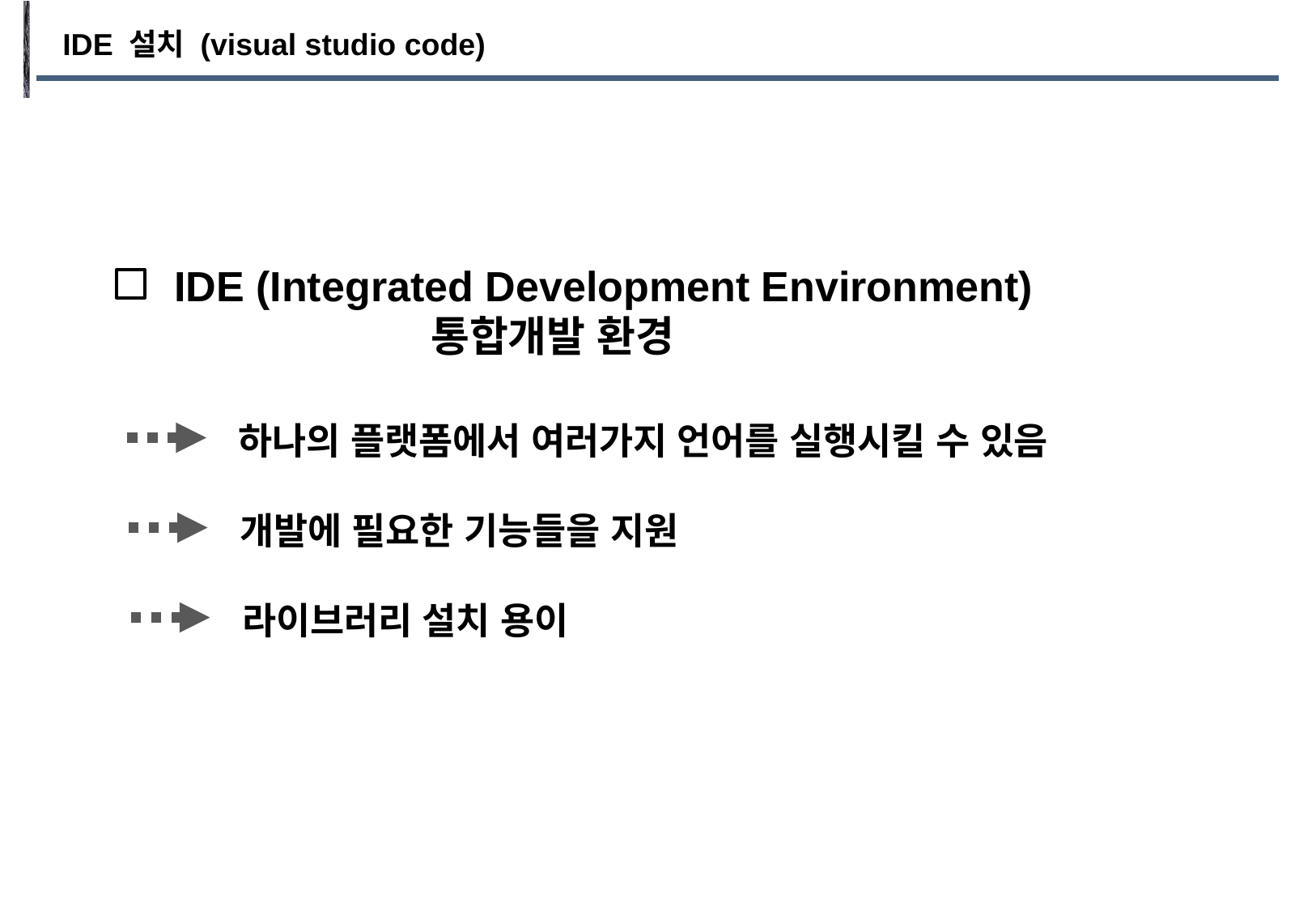

IDE 설치 (visual studio code)

IDE (Integrated Development Environment)
                     통합개발 환경

하나의 플랫폼에서 여러가지 언어를 실행시킬 수 있음
개발에 필요한 기능들을 지원
라이브러리 설치 용이